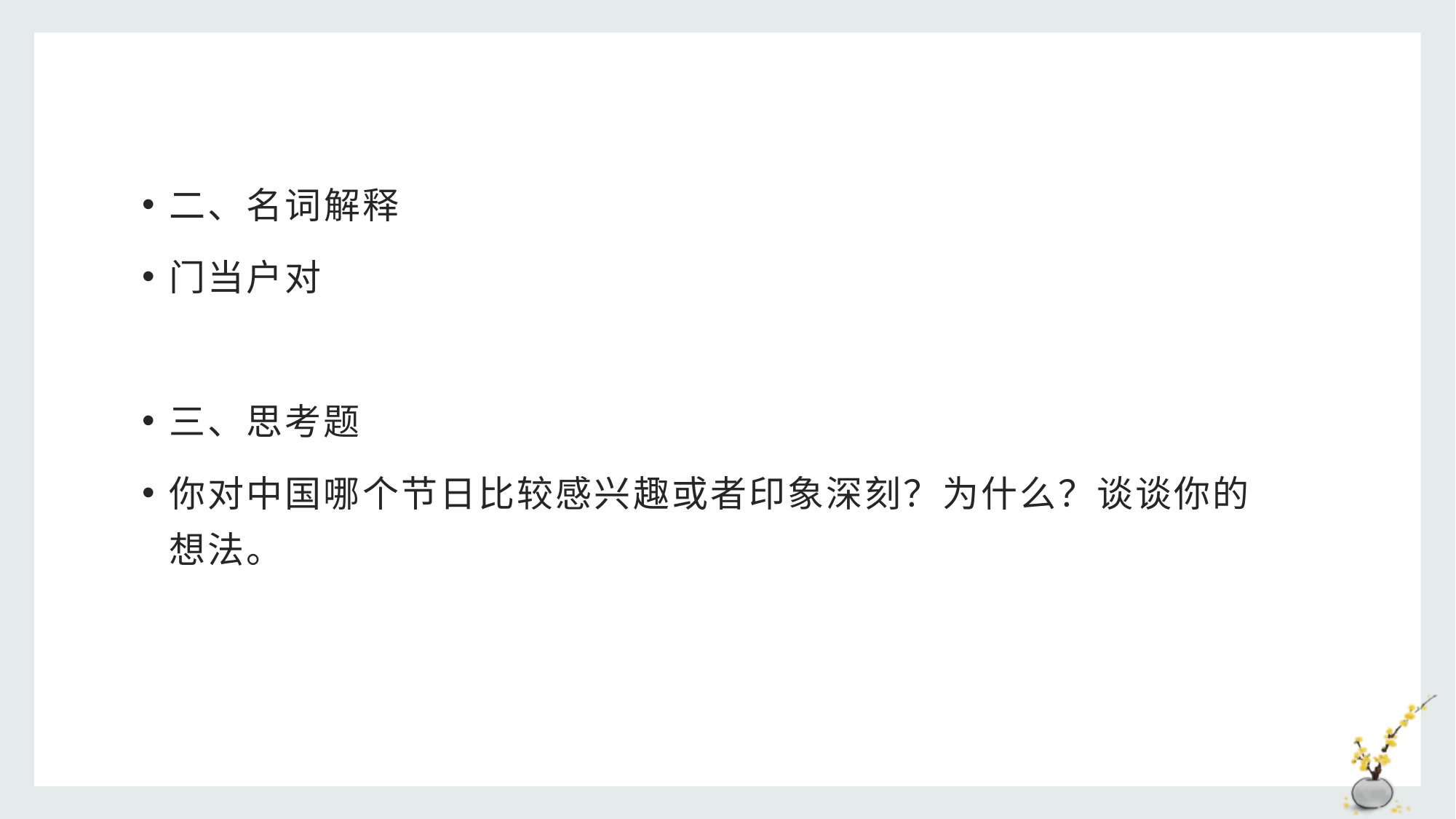

#
二、名词解释
门当户对

三、思考题
你对中国哪个节日比较感兴趣或者印象深刻？为什么？谈谈你的想法。